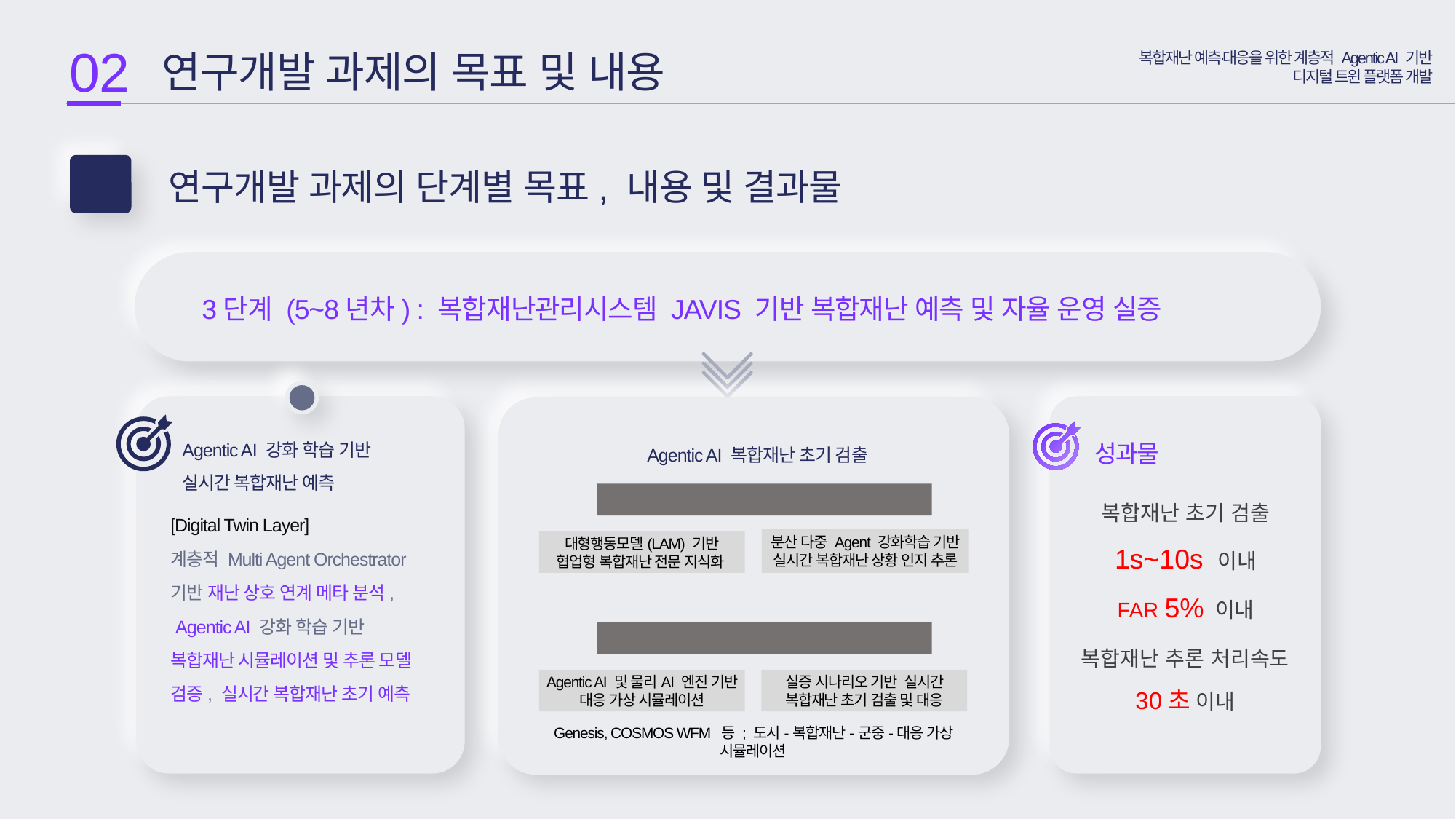

02
 연구개발 과제의 목표 및 내용
복합재난 예측∙대응을 위한 계층적 Agentic AI 기반
디지털 트윈 플랫폼 개발

연구개발 과제의 단계별 목표, 내용 및 결과물
2-3

3단계 (5~8년차) : 복합재난관리시스템 JAVIS 기반 복합재난 예측 및 자율 운영 실증

2

Agentic AI 강화 학습 기반
실시간 복합재난 예측
Agentic AI 복합재난 초기 검출
성과물
복합재난 초기 검출 1s~10s 이내
FAR 5% 이내
[Agentic AI 복합재난 추론]
[Digital Twin Layer]
계층적 Multi Agent Orchestrator
기반 재난 상호 연계 메타 분석,
 Agentic AI 강화 학습 기반
복합재난 시뮬레이션 및 추론 모델 검증, 실시간 복합재난 초기 예측
분산 다중 Agent 강화학습 기반 실시간 복합재난 상황 인지 추론
대형행동모델(LAM) 기반
협업형 복합재난 전문 지식화
[Agentic AI 복합재난 실증 시뮬레이션]
복합재난 추론 처리속도
30초 이내
Agentic AI 및 물리AI 엔진 기반 대응 가상 시뮬레이션
실증 시나리오 기반  실시간 복합재난 초기 검출 및 대응
Genesis, COSMOS WFM  등 ; 도시-복합재난-군중-대응 가상 시뮬레이션